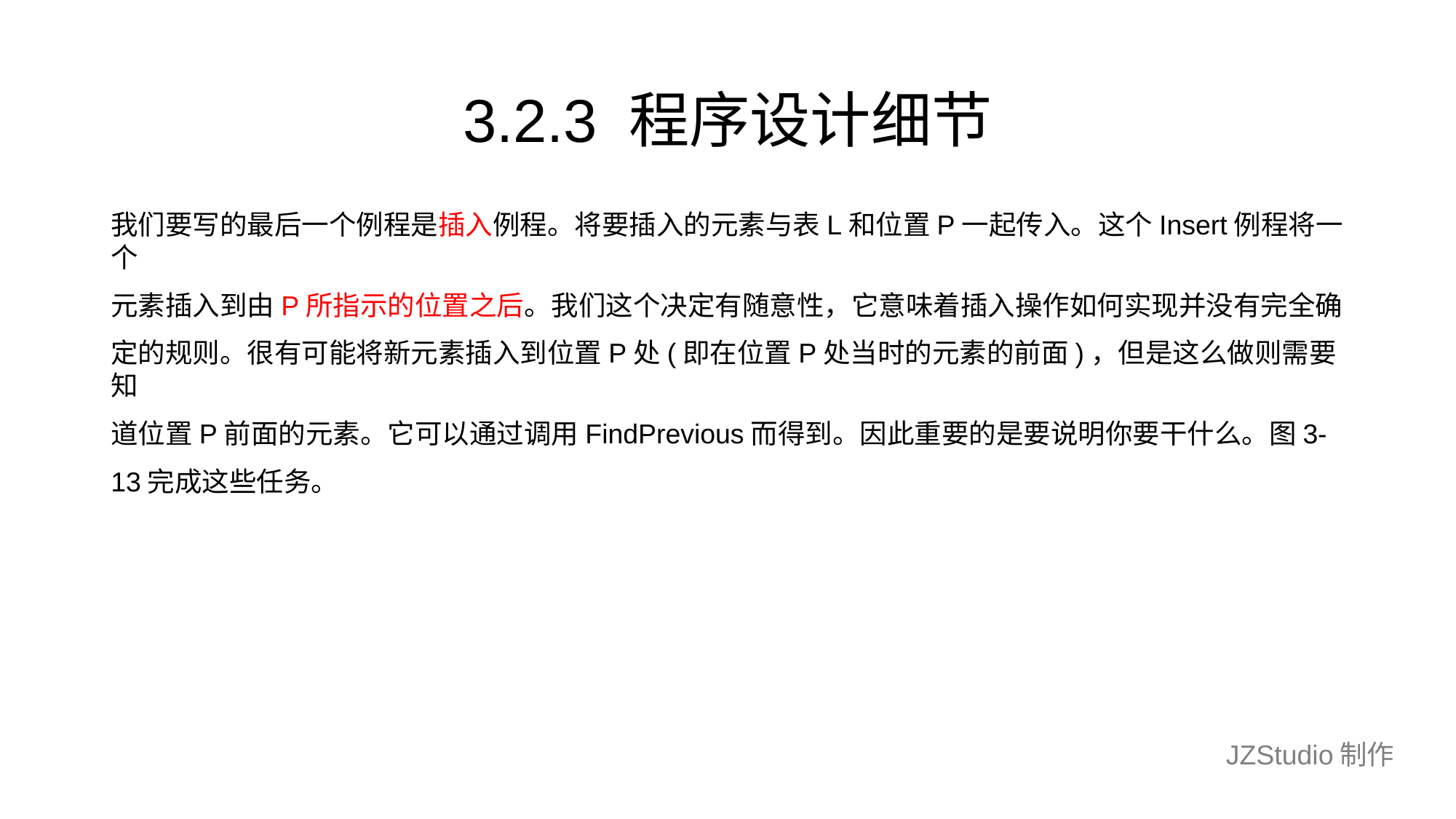

# 3.2.3 程序设计细节
我们要写的最后一个例程是插入例程。将要插入的元素与表L和位置P一起传入。这个Insert例程将一个
元素插入到由P所指示的位置之后。我们这个决定有随意性，它意味着插入操作如何实现并没有完全确
定的规则。很有可能将新元素插入到位置P处(即在位置P处当时的元素的前面)，但是这么做则需要知
道位置P前面的元素。它可以通过调用FindPrevious而得到。因此重要的是要说明你要干什么。图3-
13完成这些任务。